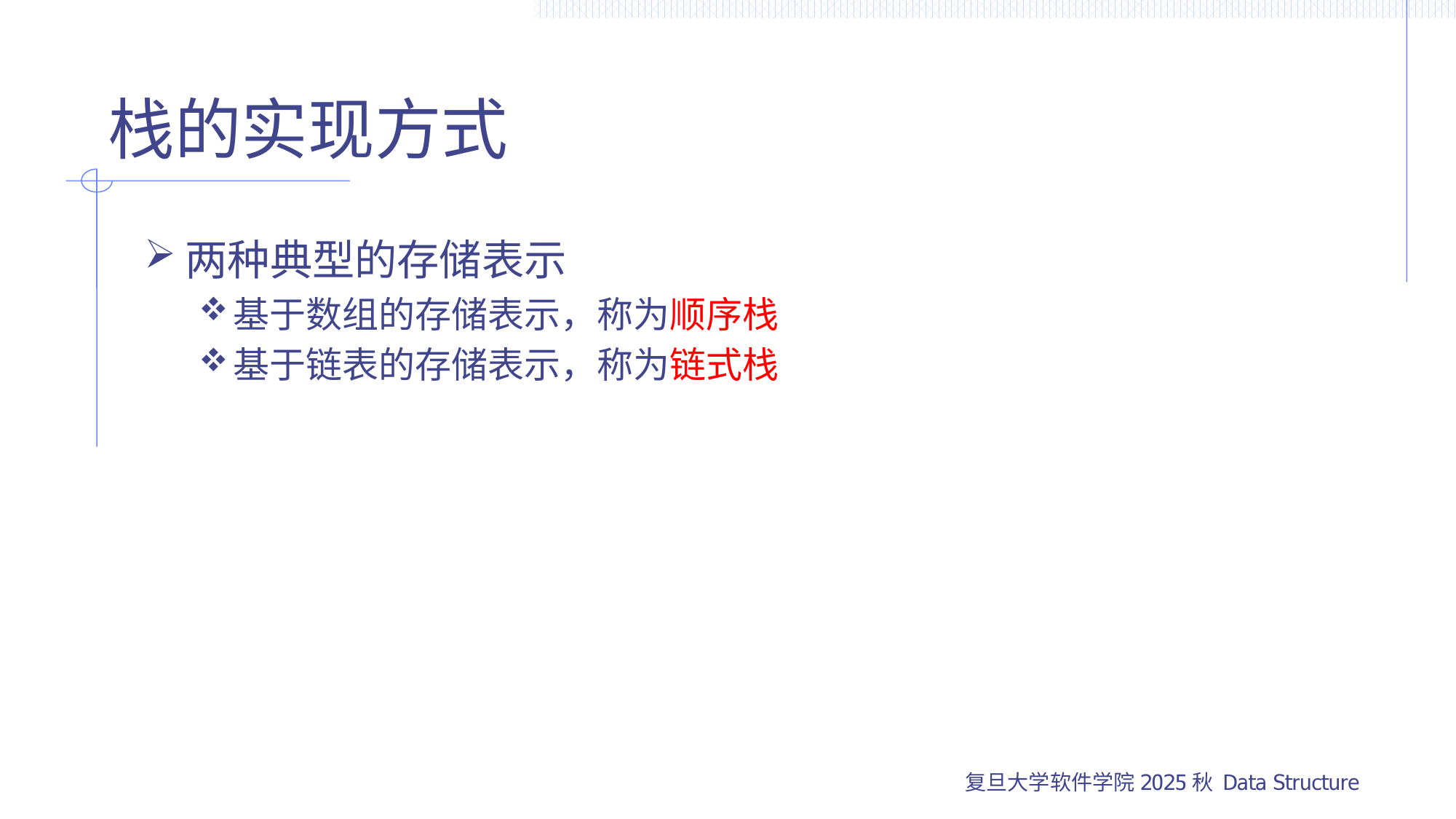

# 栈的实现方式
两种典型的存储表示
基于数组的存储表示，称为顺序栈
基于链表的存储表示，称为链式栈